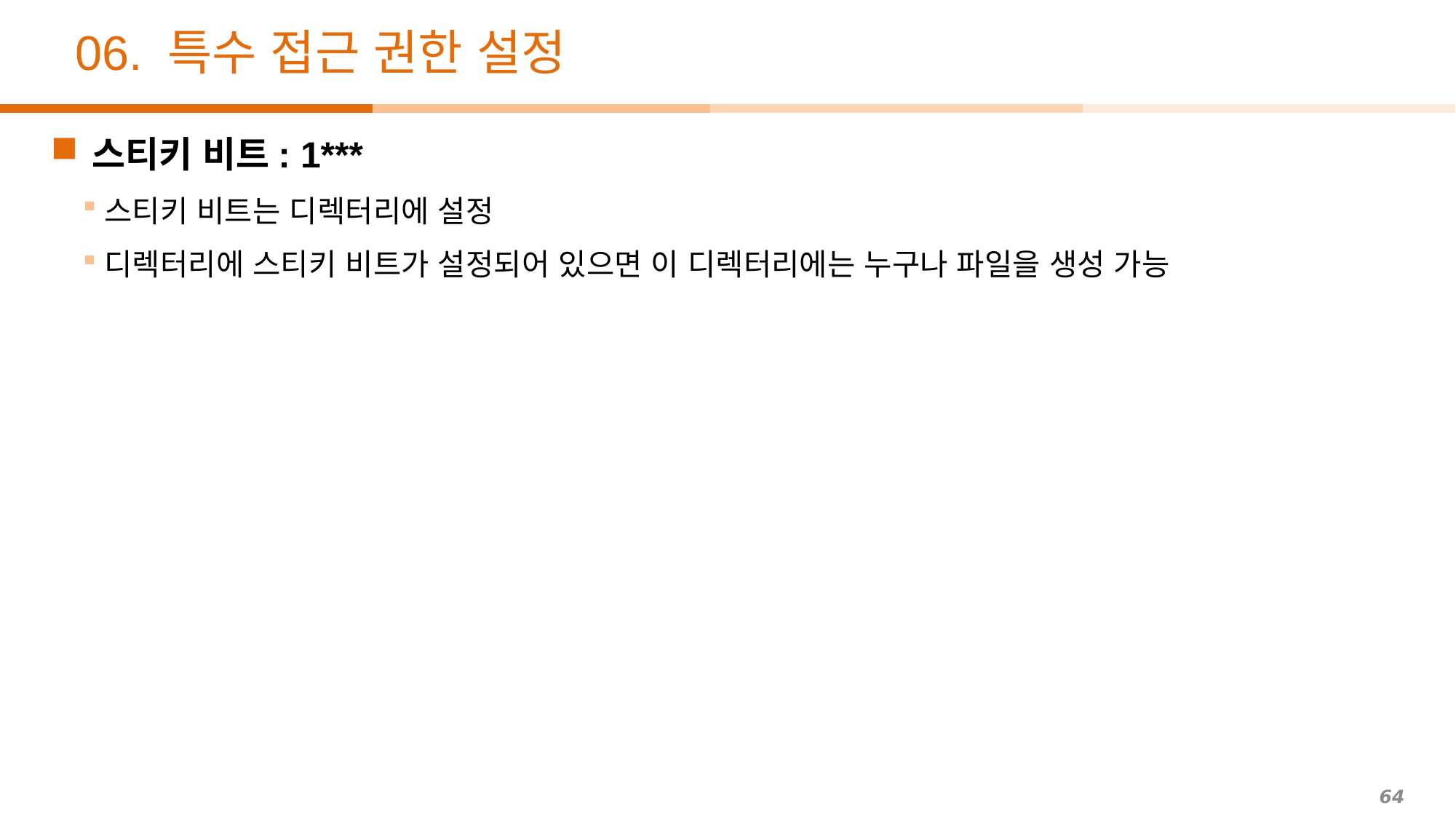

# 06. 특수 접근 권한 설정
스티키 비트: 1***
스티키 비트는 디렉터리에 설정
디렉터리에 스티키 비트가 설정되어 있으면 이 디렉터리에는 누구나 파일을 생성 가능